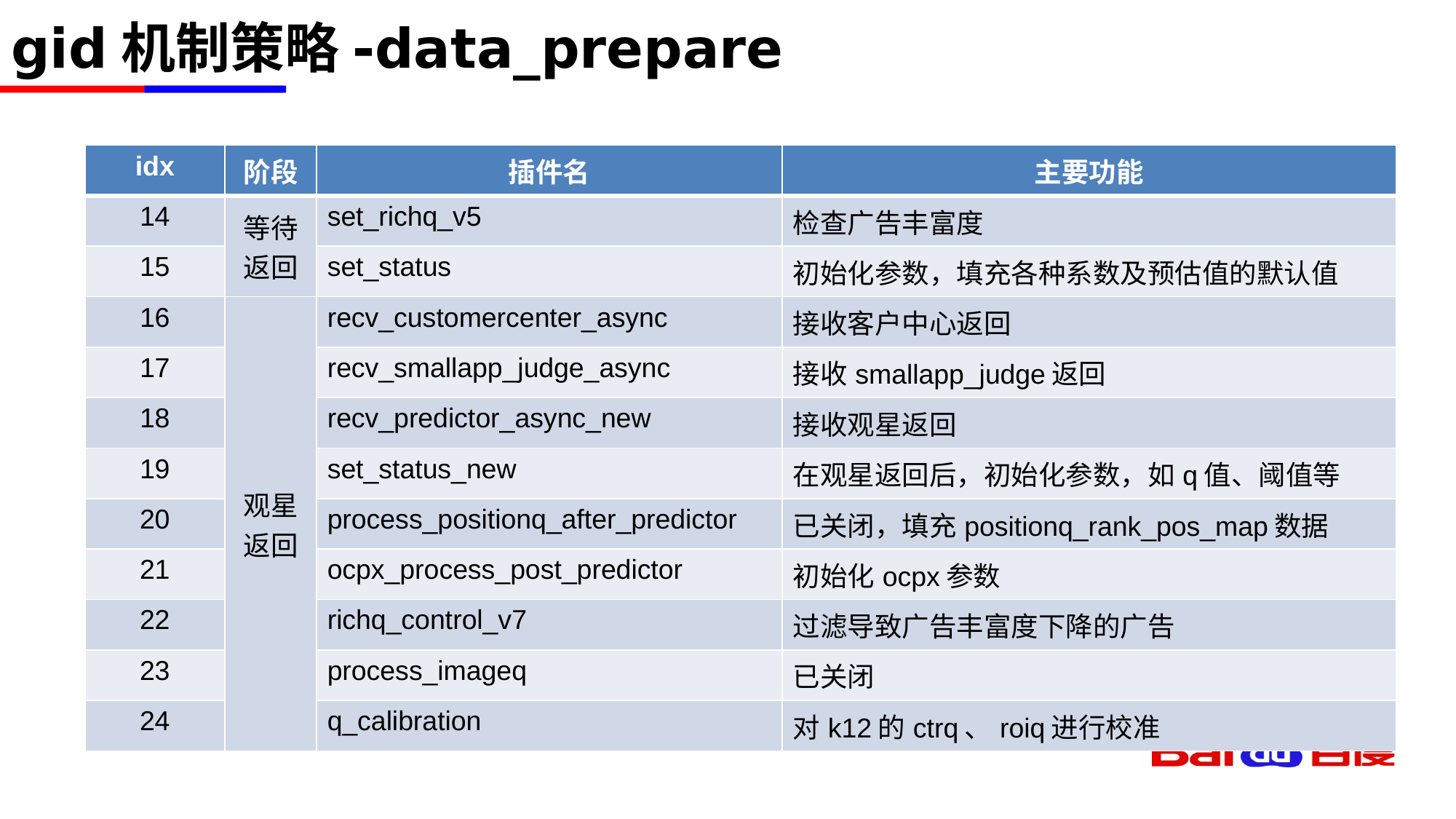

# gid机制策略-data_prepare

| idx | 阶段 | 插件名 | 主要功能 |
| --- | --- | --- | --- |
| 14 | 等待返回 | set\_richq\_v5 | 检查广告丰富度 |
| 15 |  | set\_status | 初始化参数，填充各种系数及预估值的默认值 |
| 16 | 观星返回 | recv\_customercenter\_async | 接收客户中心返回 |
| 17 |  | recv\_smallapp\_judge\_async | 接收smallapp\_judge返回 |
| 18 |  | recv\_predictor\_async\_new | 接收观星返回 |
| 19 |  | set\_status\_new | 在观星返回后，初始化参数，如q值、阈值等 |
| 20 |  | process\_positionq\_after\_predictor | 已关闭，填充positionq\_rank\_pos\_map数据 |
| 21 |  | ocpx\_process\_post\_predictor | 初始化ocpx参数 |
| 22 |  | richq\_control\_v7 | 过滤导致广告丰富度下降的广告 |
| 23 |  | process\_imageq | 已关闭 |
| 24 |  | q\_calibration | 对k12的ctrq、roiq进行校准 |